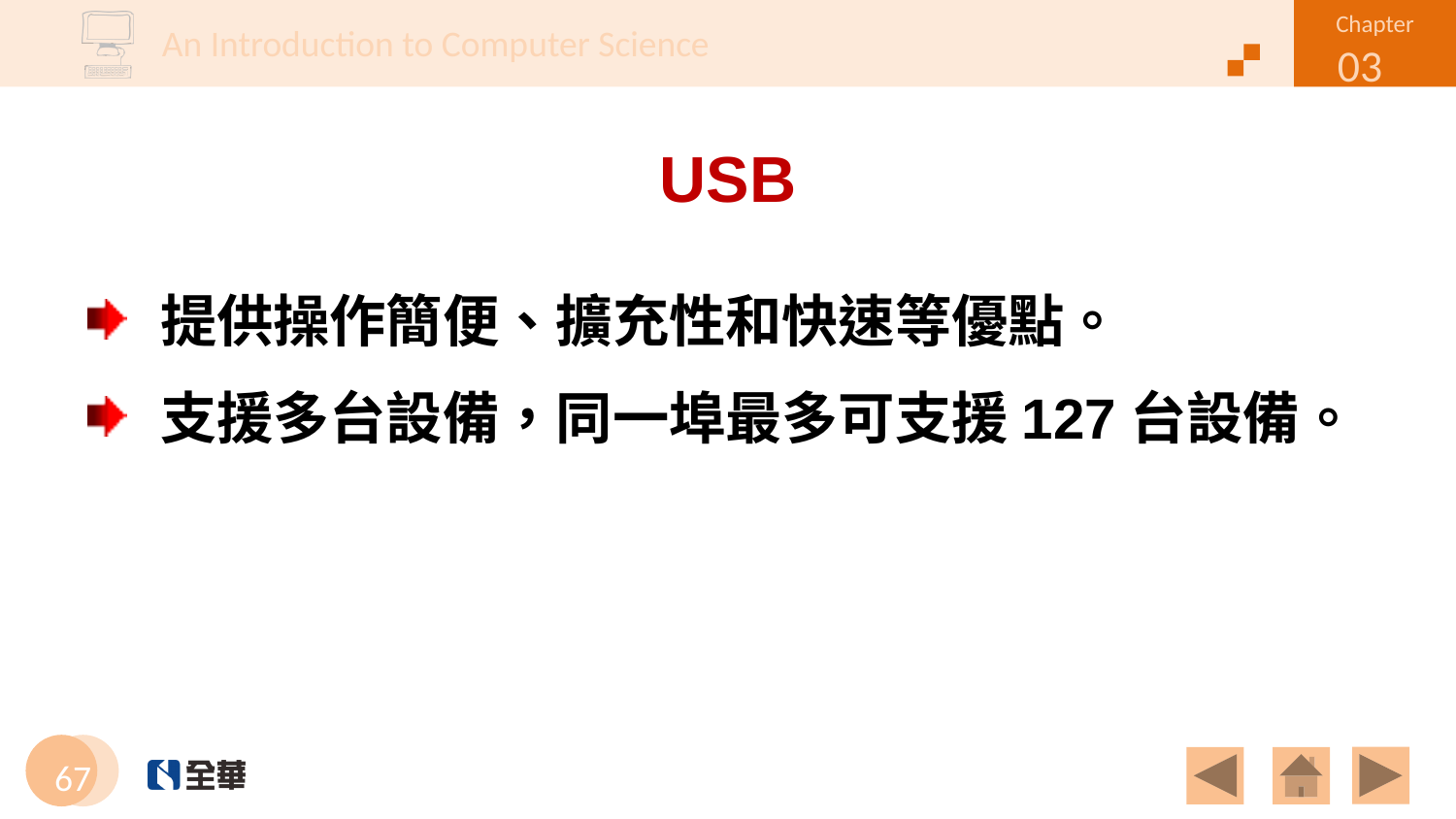

# USB
提供操作簡便、擴充性和快速等優點。
支援多台設備，同一埠最多可支援127台設備。